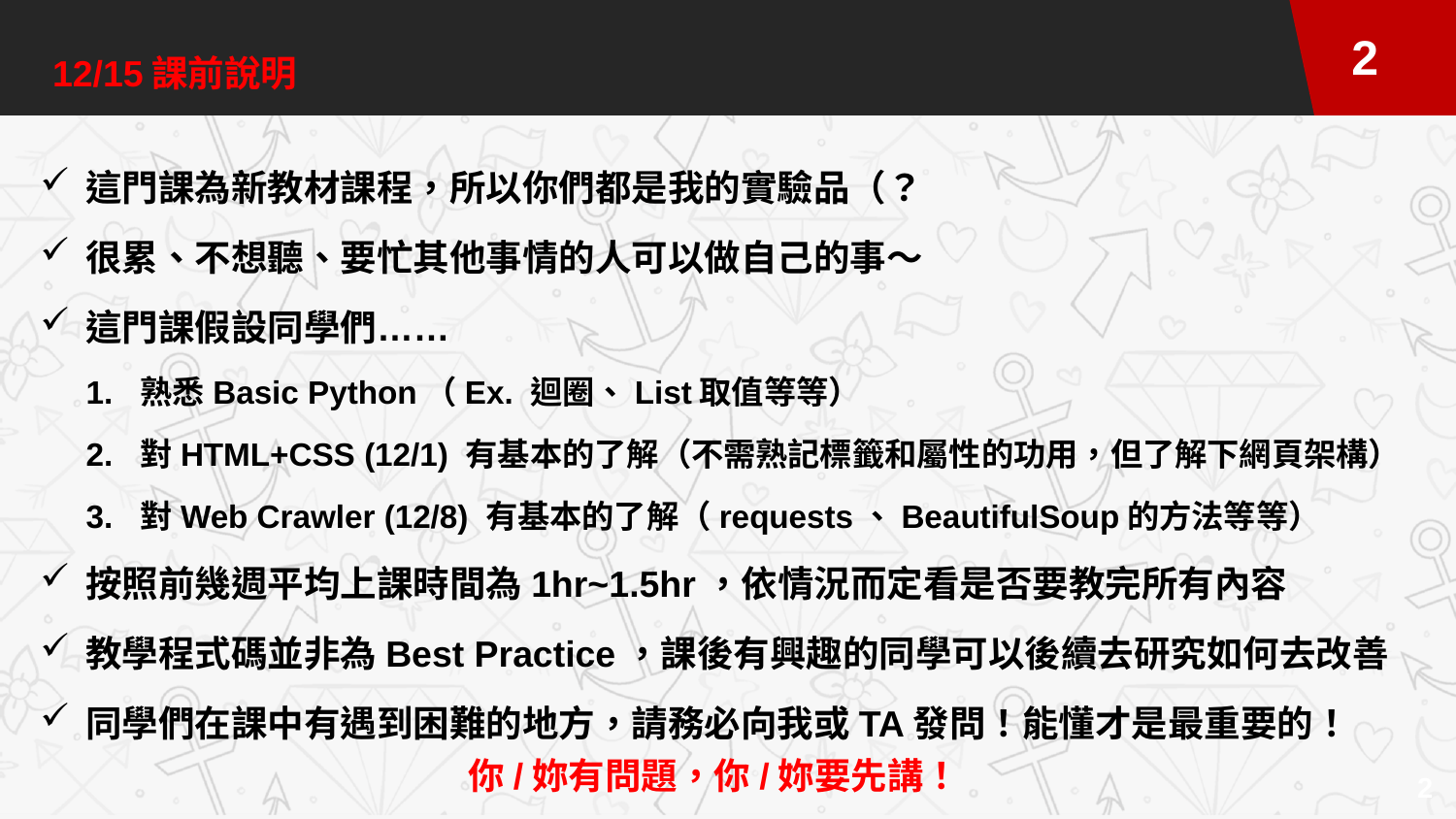

12/15課前說明
這門課為新教材課程，所以你們都是我的實驗品（？
很累、不想聽、要忙其他事情的人可以做自己的事～
這門課假設同學們……
熟悉Basic Python（Ex. 迴圈、List取值等等）
對HTML+CSS (12/1) 有基本的了解（不需熟記標籤和屬性的功用，但了解下網頁架構）
對Web Crawler (12/8) 有基本的了解（requests、BeautifulSoup的方法等等）
按照前幾週平均上課時間為1hr~1.5hr，依情況而定看是否要教完所有內容
教學程式碼並非為Best Practice，課後有興趣的同學可以後續去研究如何去改善
同學們在課中有遇到困難的地方，請務必向我或TA發問！能懂才是最重要的！
你/妳有問題，你/妳要先講！
2